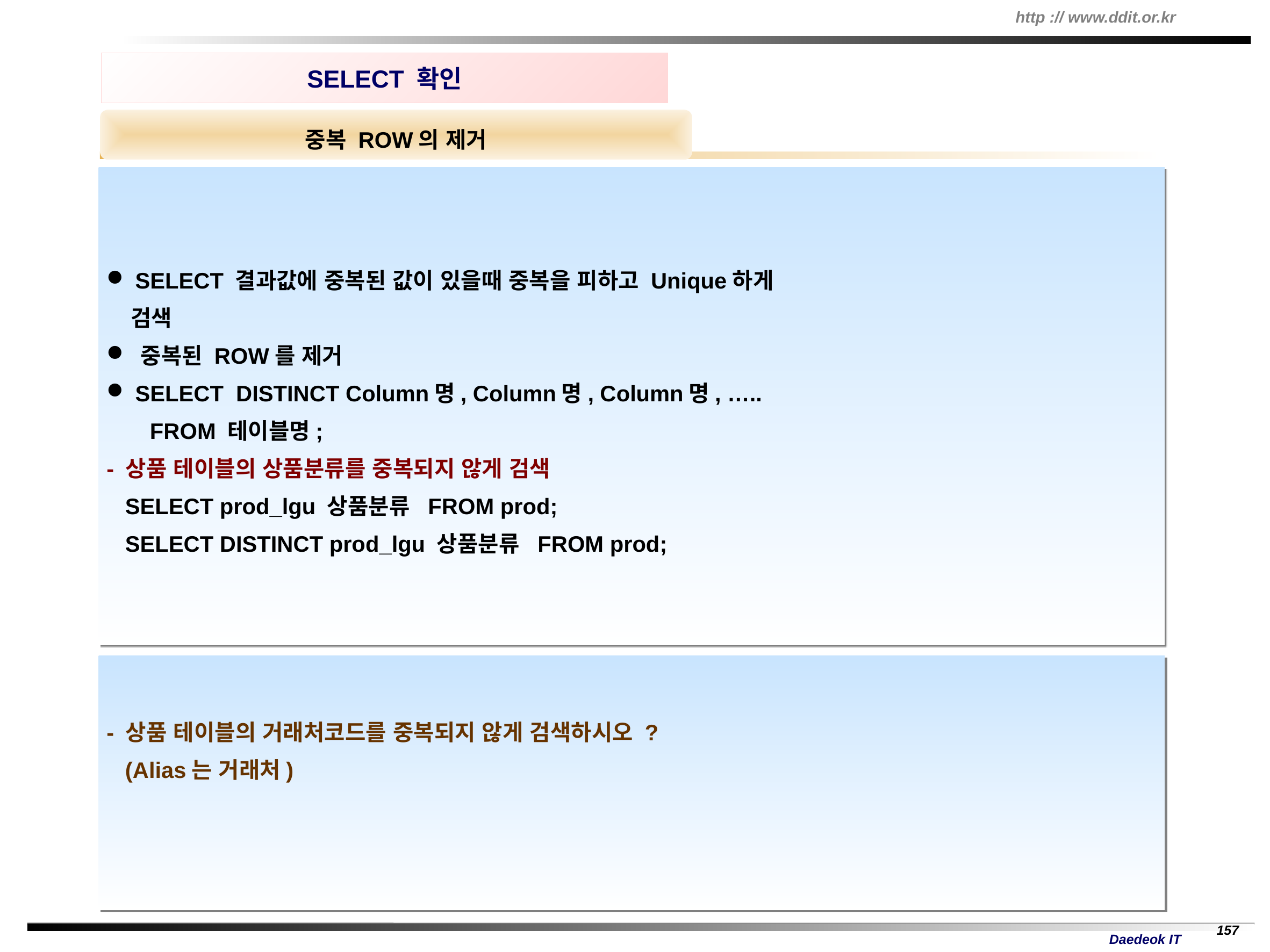

SELECT 확인
중복 ROW의 제거

 SELECT 결과값에 중복된 값이 있을때 중복을 피하고 Unique하게
   검색
 중복된 ROW를 제거
 SELECT  DISTINCT Column명, Column명, Column명, …..
       FROM 테이블명;
- 상품 테이블의 상품분류를 중복되지 않게 검색
   SELECT prod_lgu 상품분류  FROM prod;
   SELECT DISTINCT prod_lgu 상품분류  FROM prod;
- 상품 테이블의 거래처코드를 중복되지 않게 검색하시오 ?
   (Alias는 거래처)